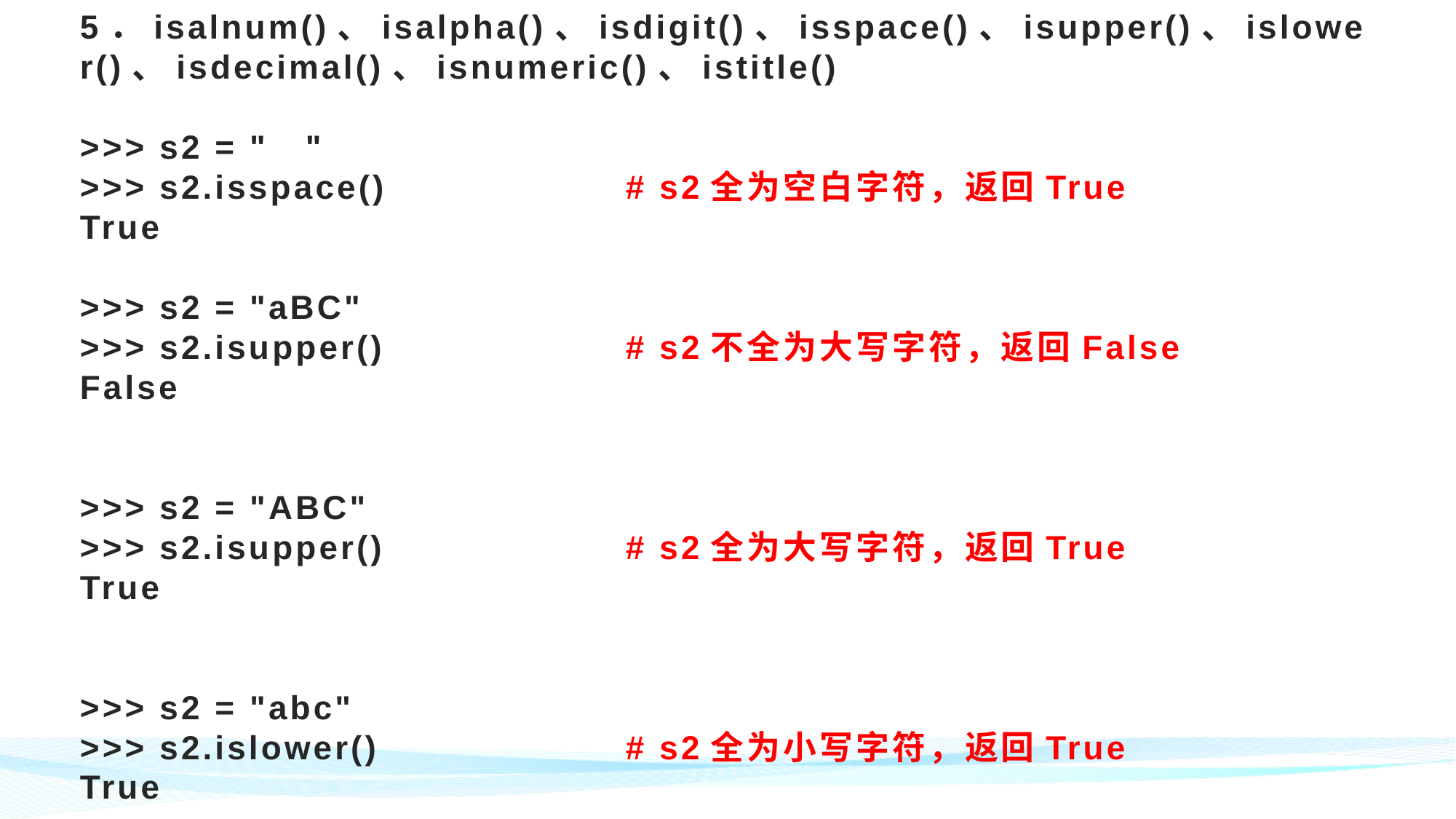

# 5．isalnum()、isalpha()、isdigit()、isspace()、isupper()、islower()、isdecimal()、isnumeric()、istitle() >>> s2 = "   " >>> s2.isspace()			# s2全为空白字符，返回True True >>> s2 = "aBC" >>> s2.isupper()			# s2不全为大写字符，返回False False >>> s2 = "ABC" >>> s2.isupper()			# s2全为大写字符，返回True True >>> s2 = "abc" >>> s2.islower()			# s2全为小写字符，返回True True